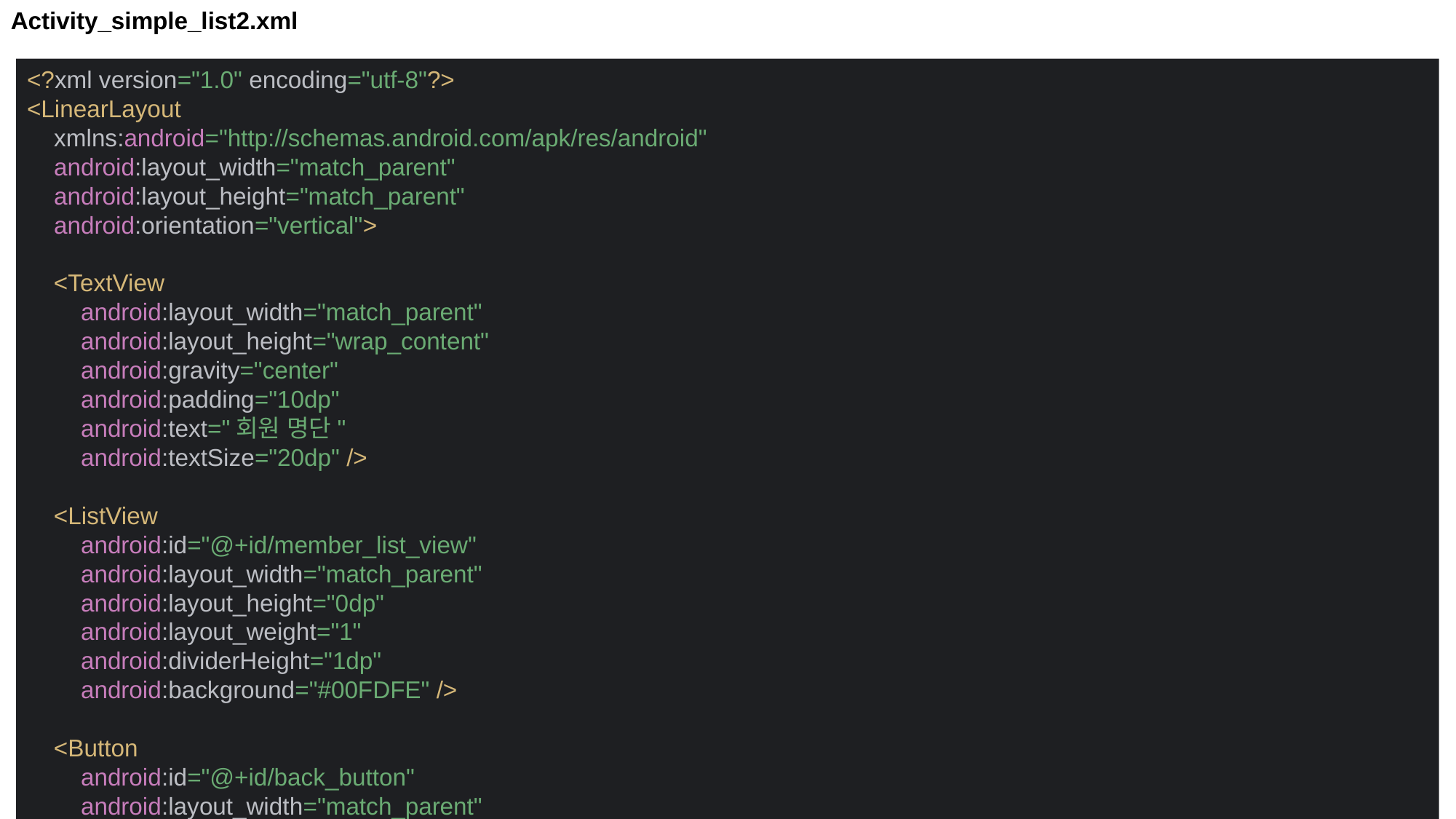

Activity_simple_list2.xml
<?xml version="1.0" encoding="utf-8"?>
<LinearLayout
    xmlns:android="http://schemas.android.com/apk/res/android"
    android:layout_width="match_parent"
    android:layout_height="match_parent"
    android:orientation="vertical">
    <TextView
        android:layout_width="match_parent"
        android:layout_height="wrap_content"
        android:gravity="center"
        android:padding="10dp"
        android:text="회원 명단"
        android:textSize="20dp" />
    <ListView
        android:id="@+id/member_list_view"
        android:layout_width="match_parent"
        android:layout_height="0dp"
        android:layout_weight="1"
        android:dividerHeight="1dp"
        android:background="#00FDFE" />
    <Button
        android:id="@+id/back_button"
        android:layout_width="match_parent"
        android:layout_height="wrap_content"
        android:background="#0000FE"
        android:text="되돌아가기"
        android:textColor="#ffffff" />
</LinearLayout>